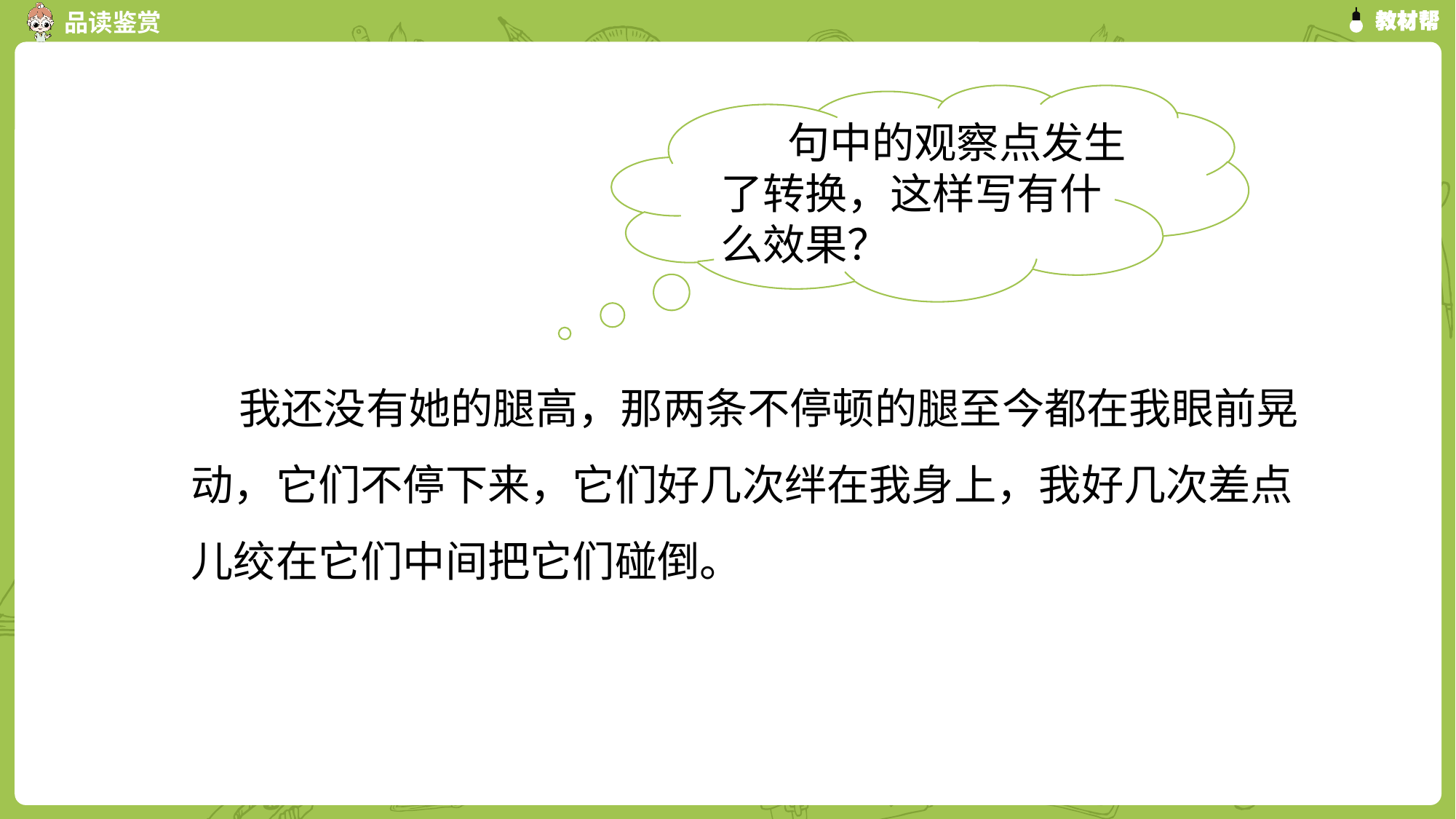

句中的观察点发生了转换，这样写有什么效果？
    我还没有她的腿高，那两条不停顿的腿至今都在我眼前晃动，它们不停下来，它们好几次绊在我身上，我好几次差点儿绞在它们中间把它们碰倒。